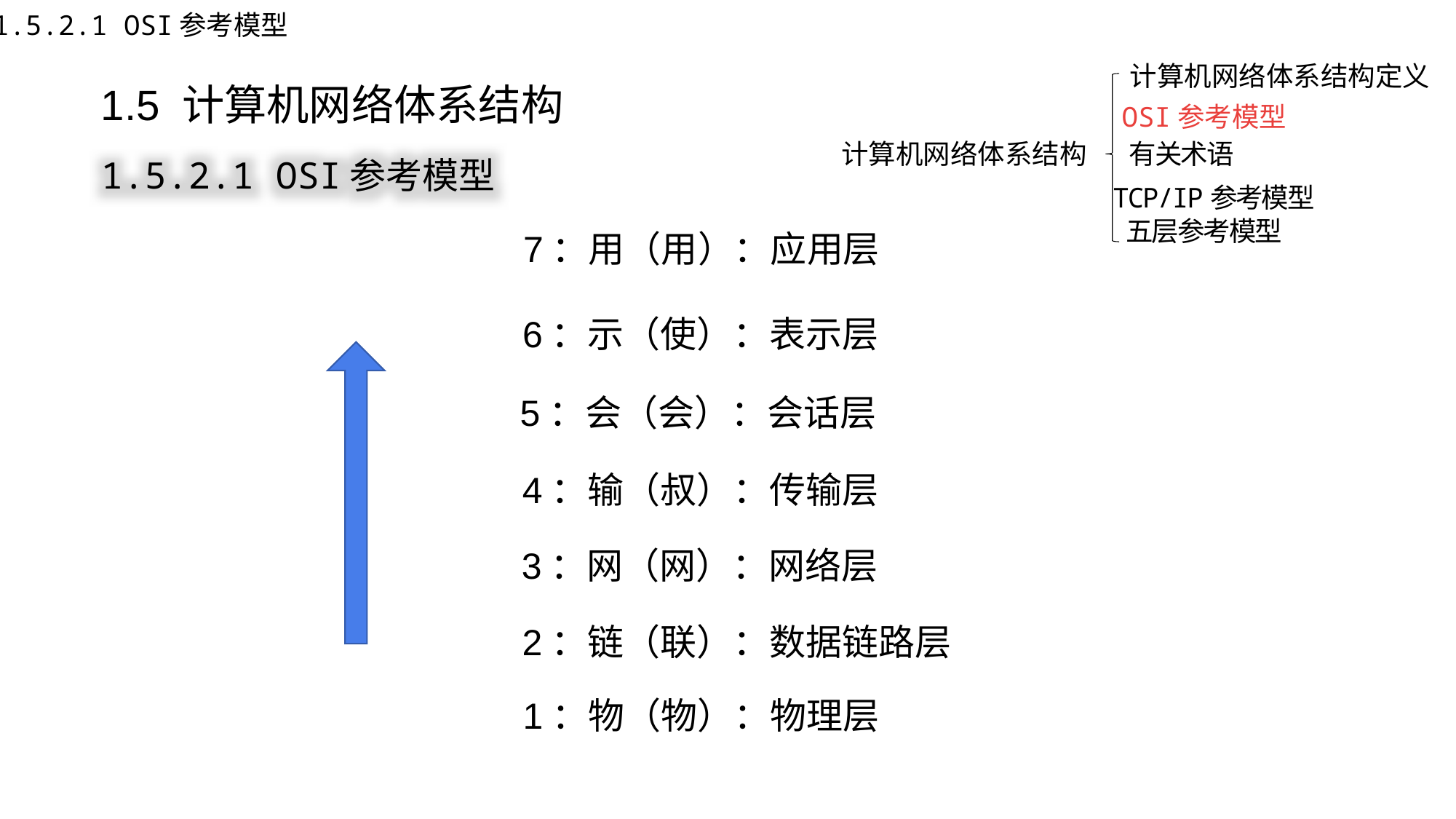

1.5.2.1 OSI参考模型
计算机网络体系结构定义
1.5 计算机网络体系结构

OSI参考模型
计算机网络体系结构
有关术语
TCP/IP参考模型
五层参考模型
1.5.2.1 OSI参考模型
7：用（用）：应用层
6：示（使）：表示层
5：会（会）：会话层
4：输（叔）：传输层

3：网（网）：网络层
2：链（联）：数据链路层
1：物（物）：物理层